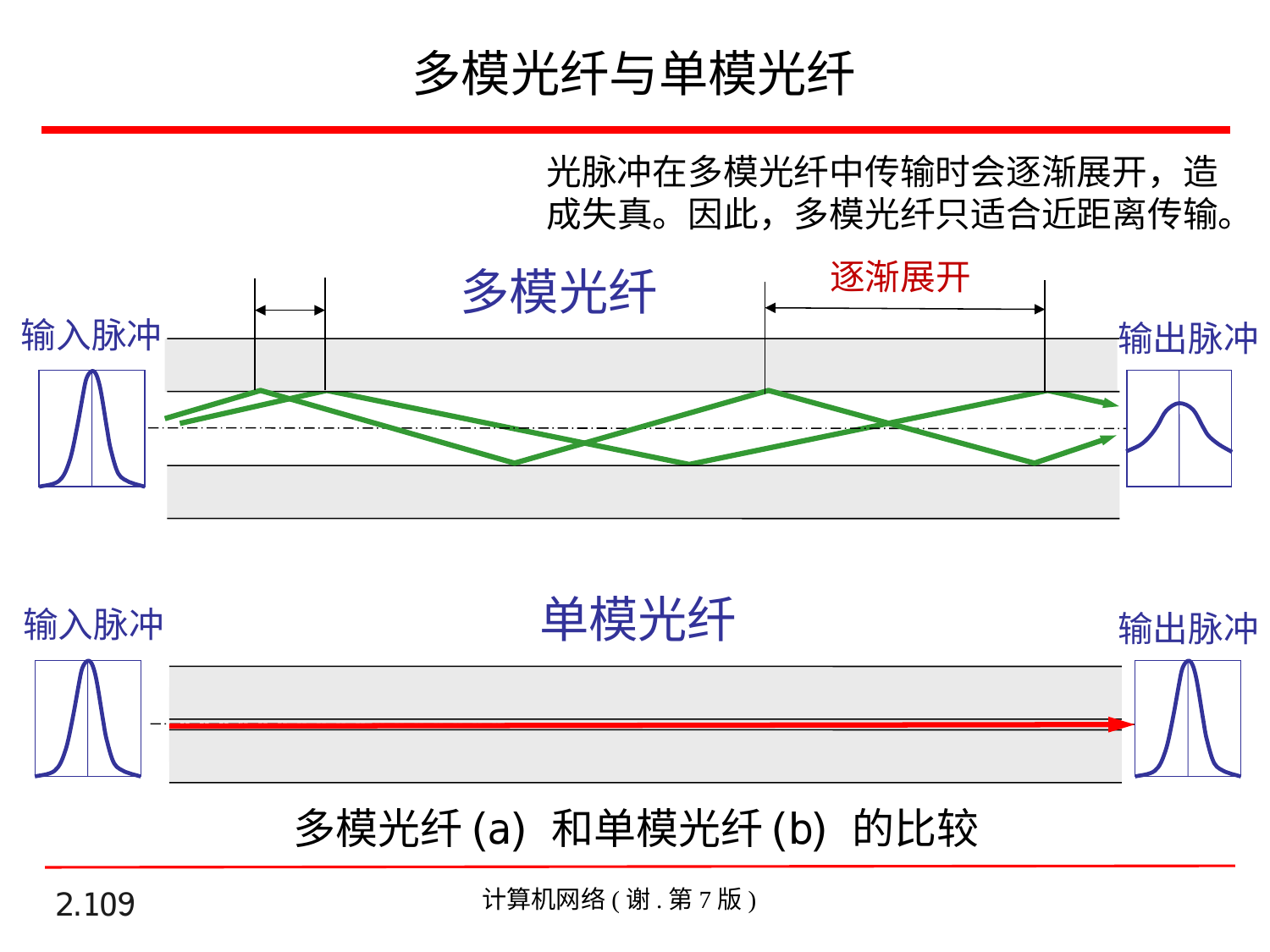

# 多模光纤与单模光纤
光脉冲在多模光纤中传输时会逐渐展开，造成失真。因此，多模光纤只适合近距离传输。
逐渐展开
多模光纤
输入脉冲

输出脉冲

单模光纤
输入脉冲

输出脉冲

多模光纤(a) 和单模光纤(b) 的比较